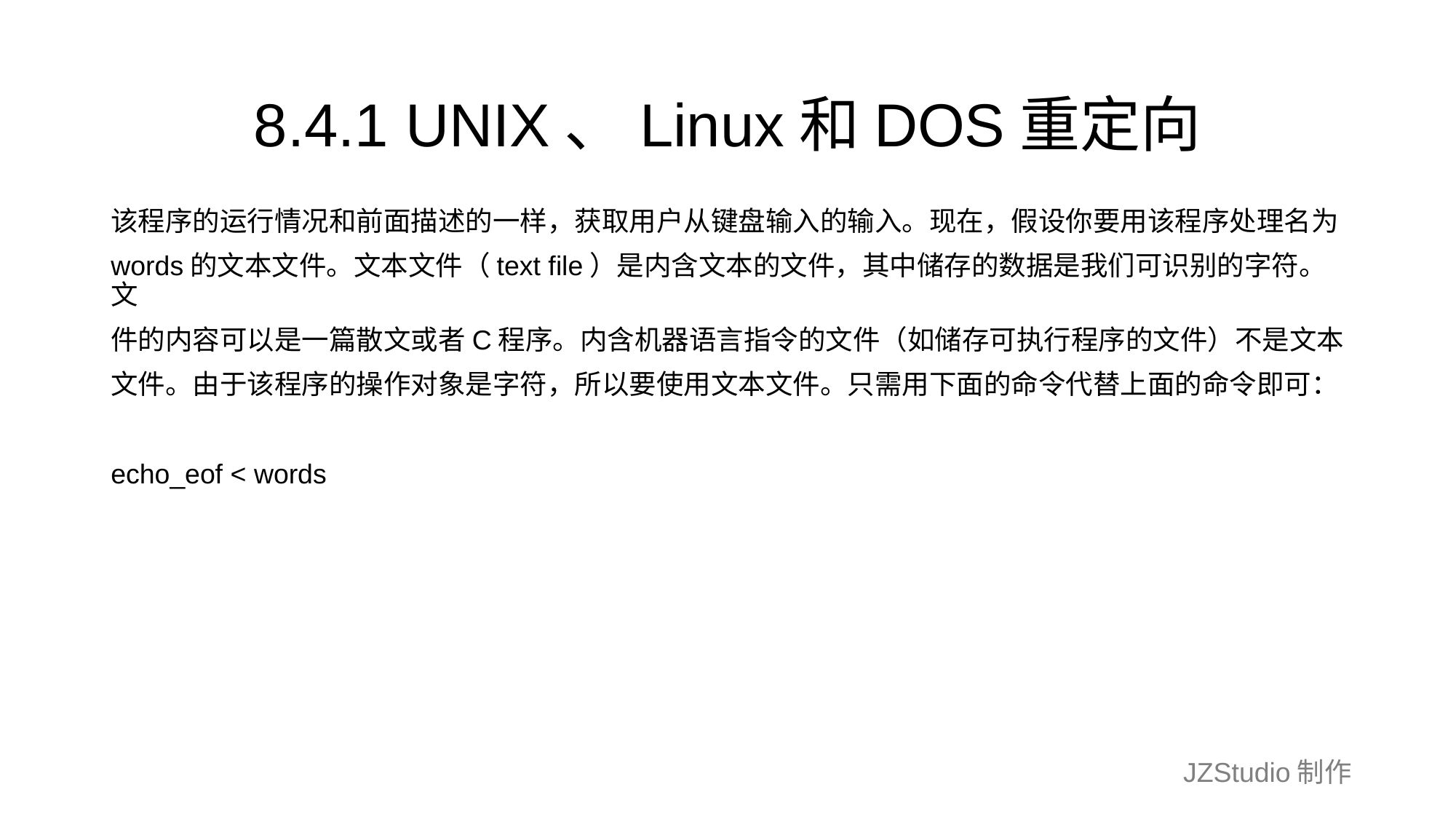

# 8.4.1 UNIX、Linux和DOS重定向
该程序的运行情况和前面描述的一样，获取用户从键盘输入的输入。现在，假设你要用该程序处理名为
words的文本文件。文本文件（text file）是内含文本的文件，其中储存的数据是我们可识别的字符。文
件的内容可以是一篇散文或者C程序。内含机器语言指令的文件（如储存可执行程序的文件）不是文本
文件。由于该程序的操作对象是字符，所以要使用文本文件。只需用下面的命令代替上面的命令即可：

echo_eof < words